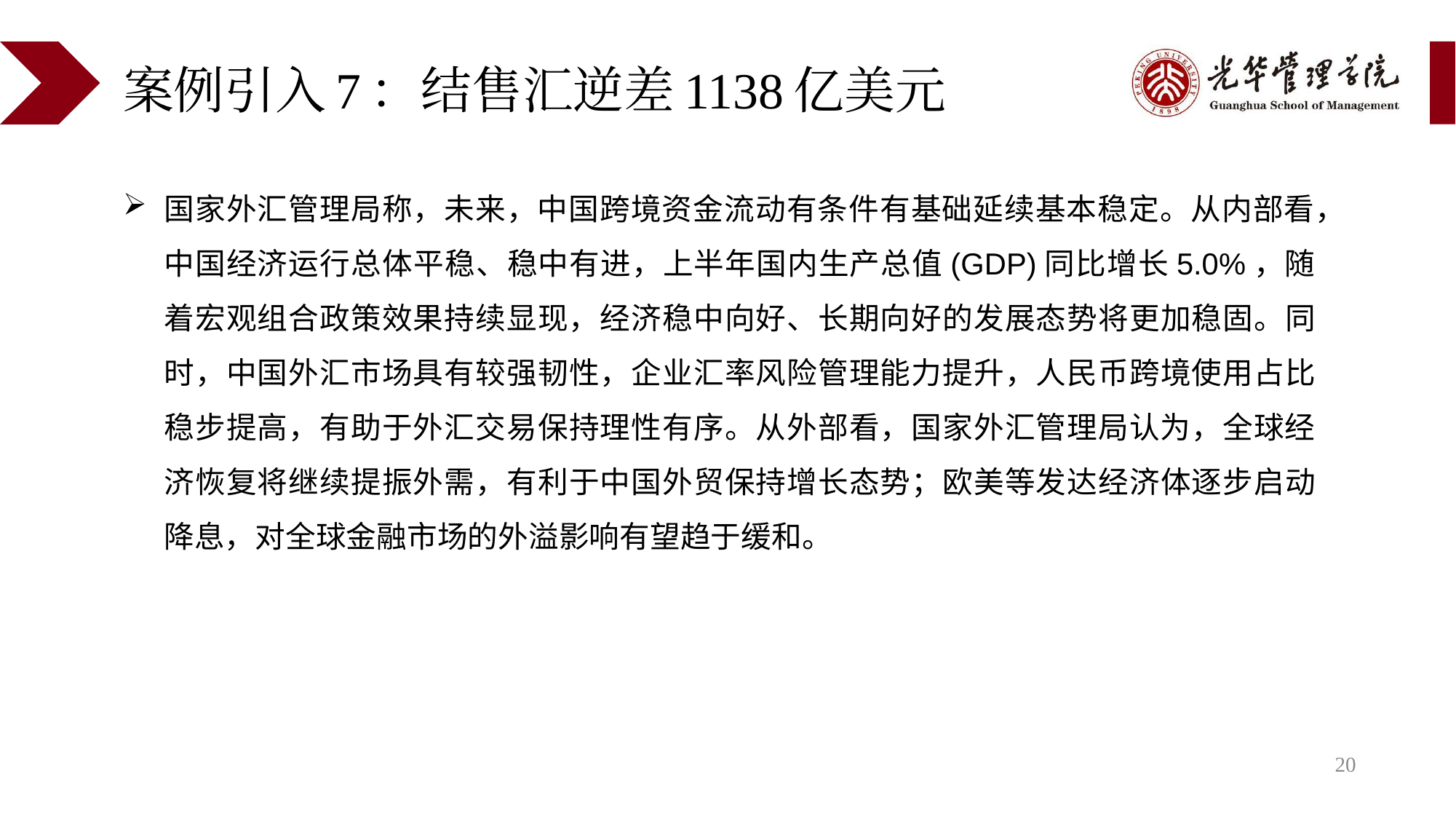

# 案例引入7：结售汇逆差1138亿美元
国家外汇管理局称，未来，中国跨境资金流动有条件有基础延续基本稳定。从内部看，中国经济运行总体平稳、稳中有进，上半年国内生产总值(GDP)同比增长5.0%，随着宏观组合政策效果持续显现，经济稳中向好、长期向好的发展态势将更加稳固。同时，中国外汇市场具有较强韧性，企业汇率风险管理能力提升，人民币跨境使用占比稳步提高，有助于外汇交易保持理性有序。从外部看，国家外汇管理局认为，全球经济恢复将继续提振外需，有利于中国外贸保持增长态势；欧美等发达经济体逐步启动降息，对全球金融市场的外溢影响有望趋于缓和。
20